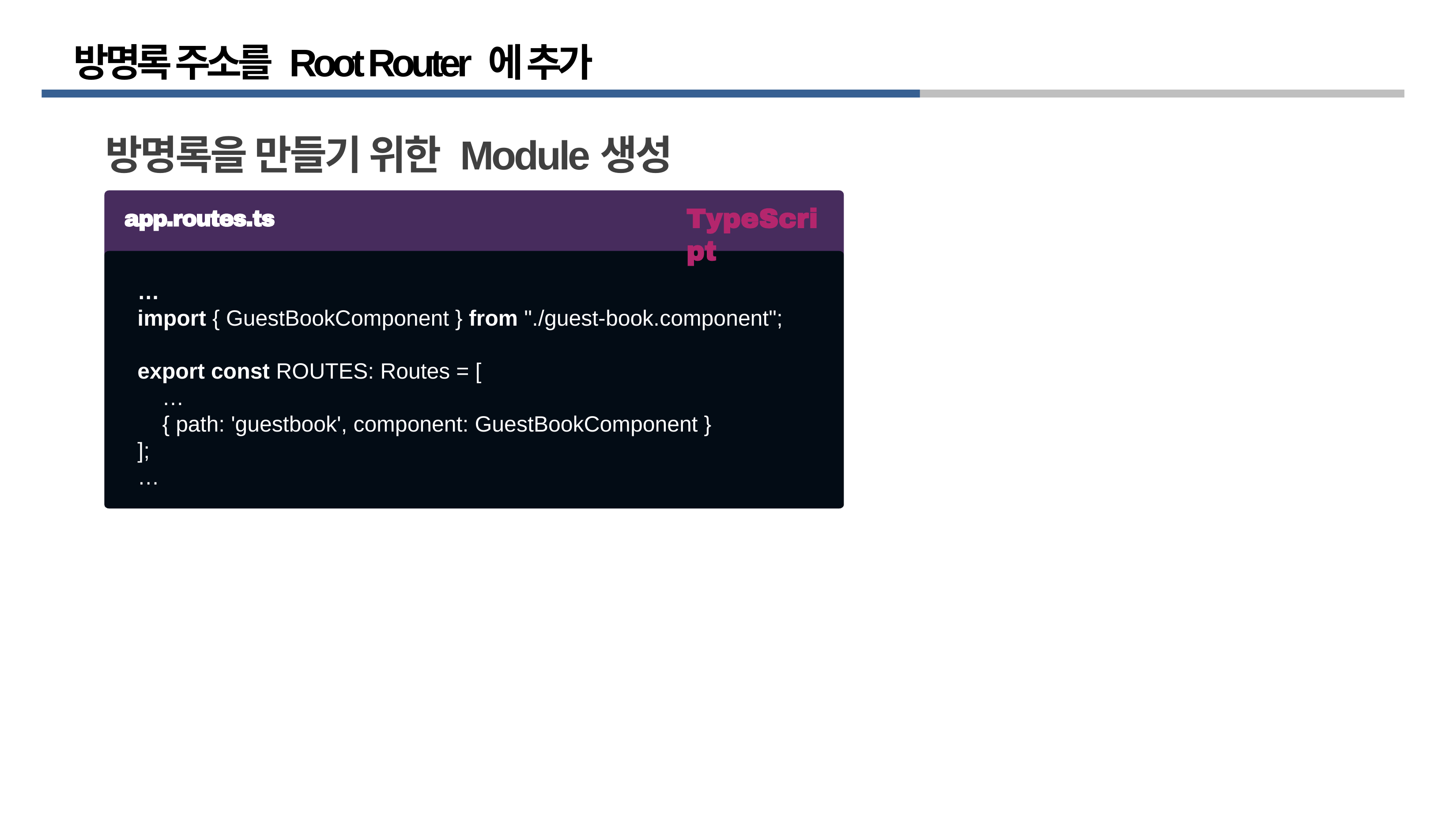

# 방명록 주소를 Root Router 에 추가
방명록을 만들기 위한 Module생성

TypeScript
app.routes.ts
…
import { GuestBookComponent } from "./guest-book.component";
export const ROUTES: Routes = [
    …
    { path: 'guestbook', component: GuestBookComponent }
];
…